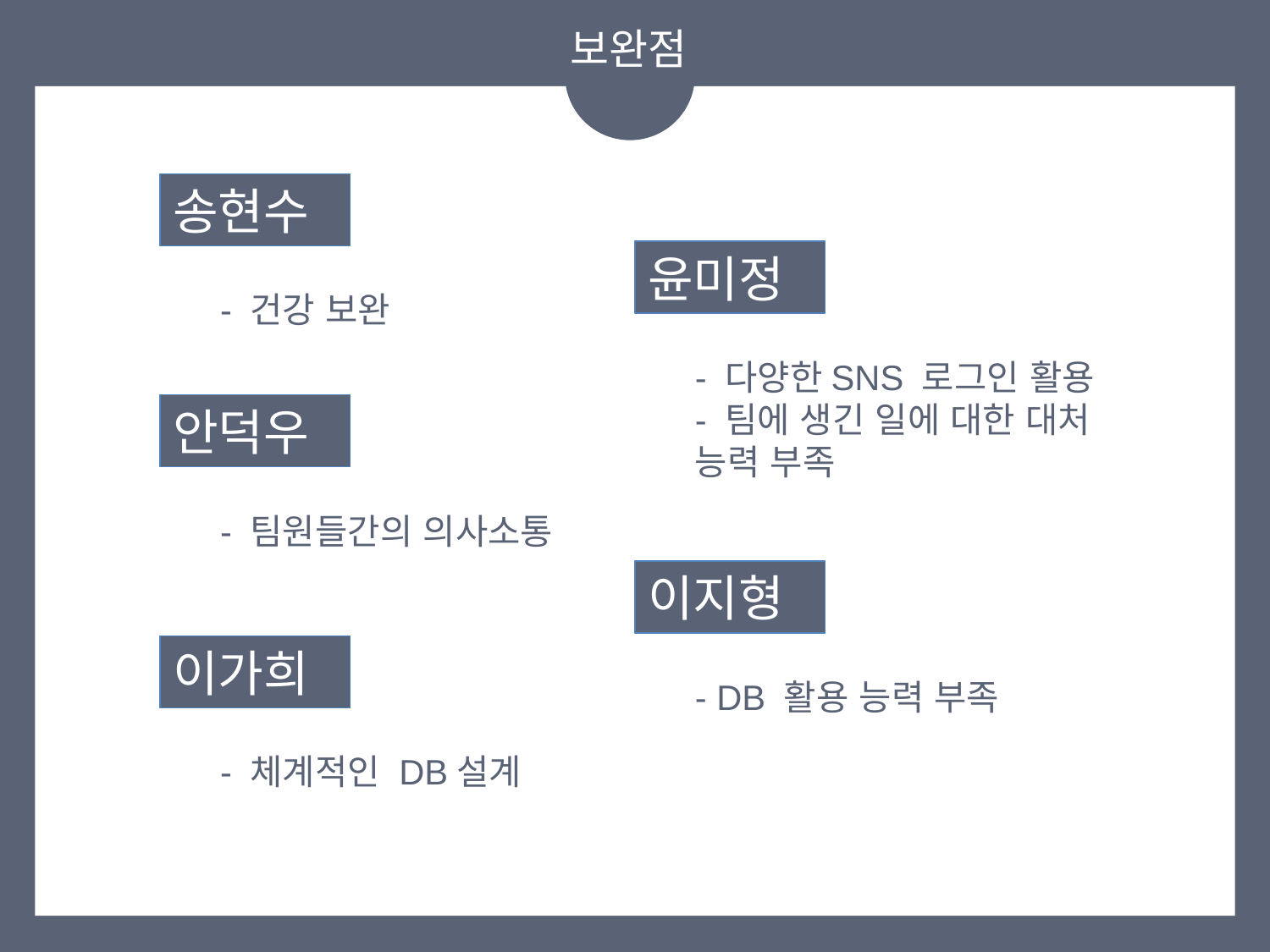

보완점

송현수

- 건강 보완
윤미정

- 다양한SNS 로그인 활용
- 팀에 생긴 일에 대한 대처 능력 부족
안덕우

- 팀원들간의 의사소통
이지형

- DB 활용 능력 부족
이가희

- 체계적인 DB설계